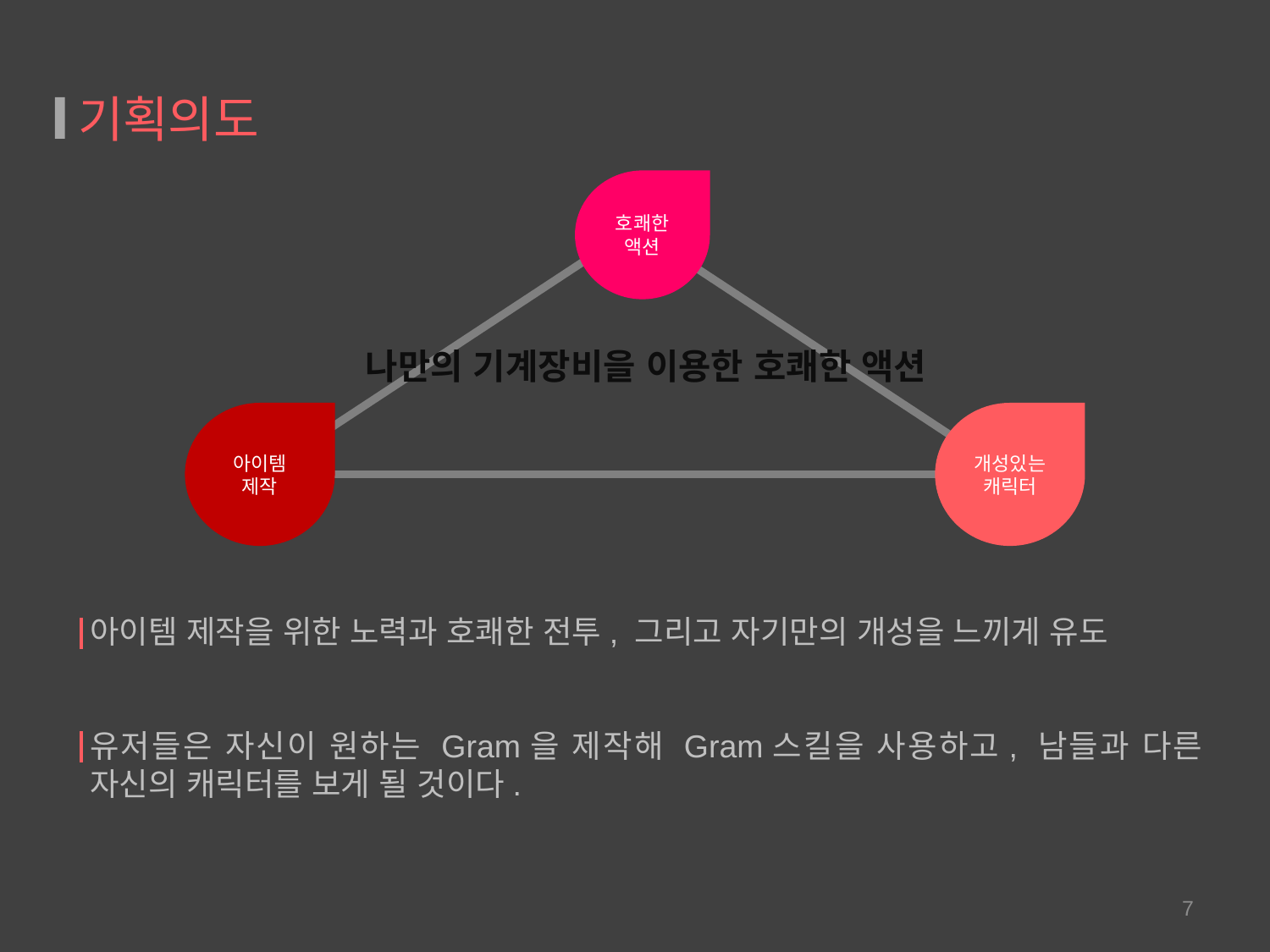

# 기획의도
호쾌한
액션
나만의 기계장비을 이용한 호쾌한 액션
아이템 제작
개성있는
캐릭터
아이템 제작을 위한 노력과 호쾌한 전투, 그리고 자기만의 개성을 느끼게 유도

유저들은 자신이 원하는 Gram을 제작해 Gram스킬을 사용하고, 남들과 다른 자신의 캐릭터를 보게 될 것이다.
7